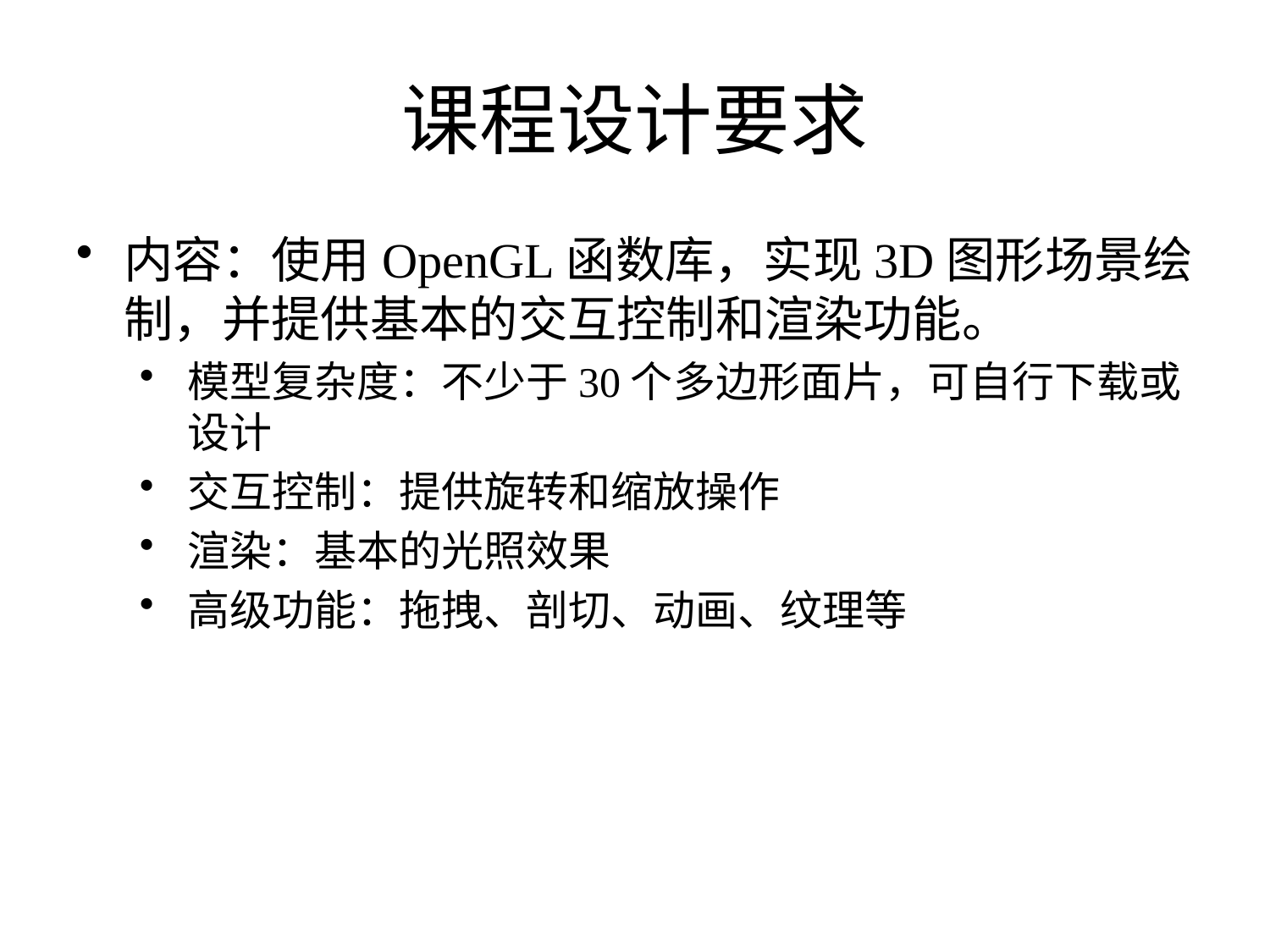

# 课程设计要求
内容：使用OpenGL函数库，实现3D图形场景绘制，并提供基本的交互控制和渲染功能。
模型复杂度：不少于30个多边形面片，可自行下载或设计
交互控制：提供旋转和缩放操作
渲染：基本的光照效果
高级功能：拖拽、剖切、动画、纹理等

3